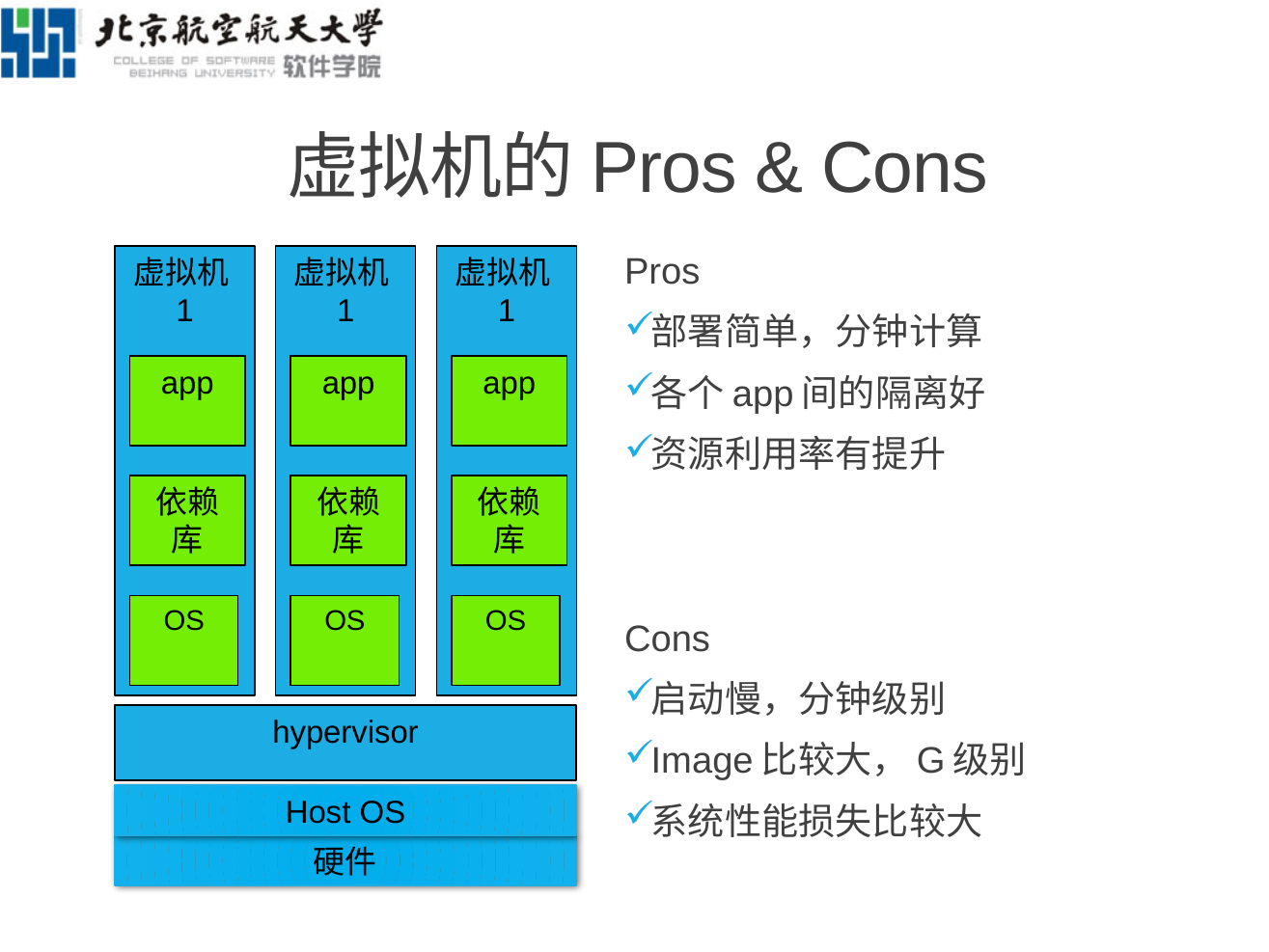

# 虚拟机的Pros & Cons
虚拟机1
app
依赖库
OS
虚拟机1
app
依赖库
OS
虚拟机1
app
依赖库
OS
Pros
部署简单，分钟计算
各个app间的隔离好
资源利用率有提升

Cons
启动慢，分钟级别
Image比较大，G级别
系统性能损失比较大
hypervisor
Host OS
硬件